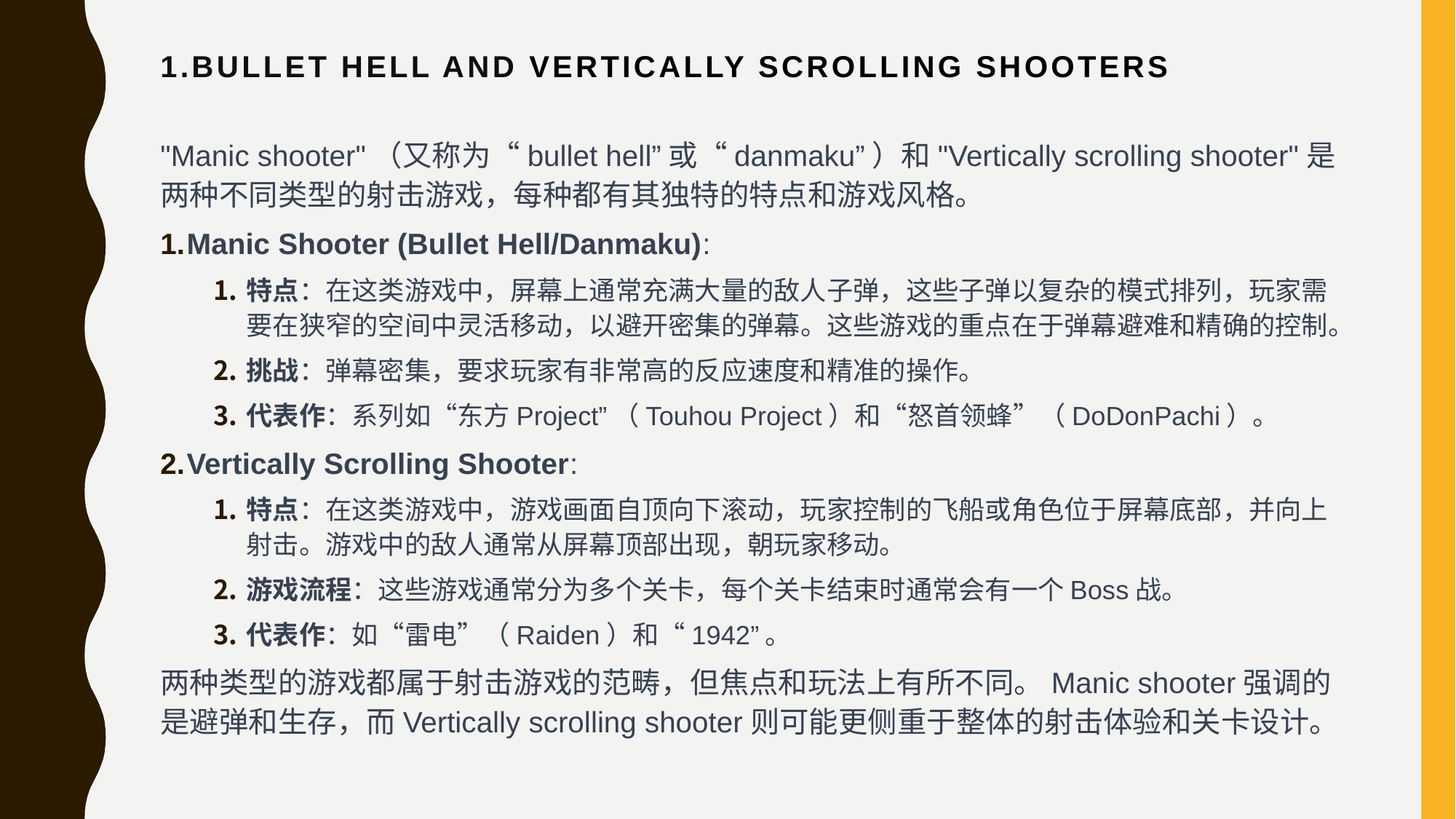

# 1.Bullet hell and Vertically scrolling shooters
"Manic shooter"（又称为“bullet hell”或“danmaku”）和"Vertically scrolling shooter"是两种不同类型的射击游戏，每种都有其独特的特点和游戏风格。
Manic Shooter (Bullet Hell/Danmaku):
特点：在这类游戏中，屏幕上通常充满大量的敌人子弹，这些子弹以复杂的模式排列，玩家需要在狭窄的空间中灵活移动，以避开密集的弹幕。这些游戏的重点在于弹幕避难和精确的控制。
挑战：弹幕密集，要求玩家有非常高的反应速度和精准的操作。
代表作：系列如“东方Project”（Touhou Project）和“怒首领蜂”（DoDonPachi）。
Vertically Scrolling Shooter:
特点：在这类游戏中，游戏画面自顶向下滚动，玩家控制的飞船或角色位于屏幕底部，并向上射击。游戏中的敌人通常从屏幕顶部出现，朝玩家移动。
游戏流程：这些游戏通常分为多个关卡，每个关卡结束时通常会有一个Boss战。
代表作：如“雷电”（Raiden）和“1942”。
两种类型的游戏都属于射击游戏的范畴，但焦点和玩法上有所不同。Manic shooter强调的是避弹和生存，而Vertically scrolling shooter则可能更侧重于整体的射击体验和关卡设计。